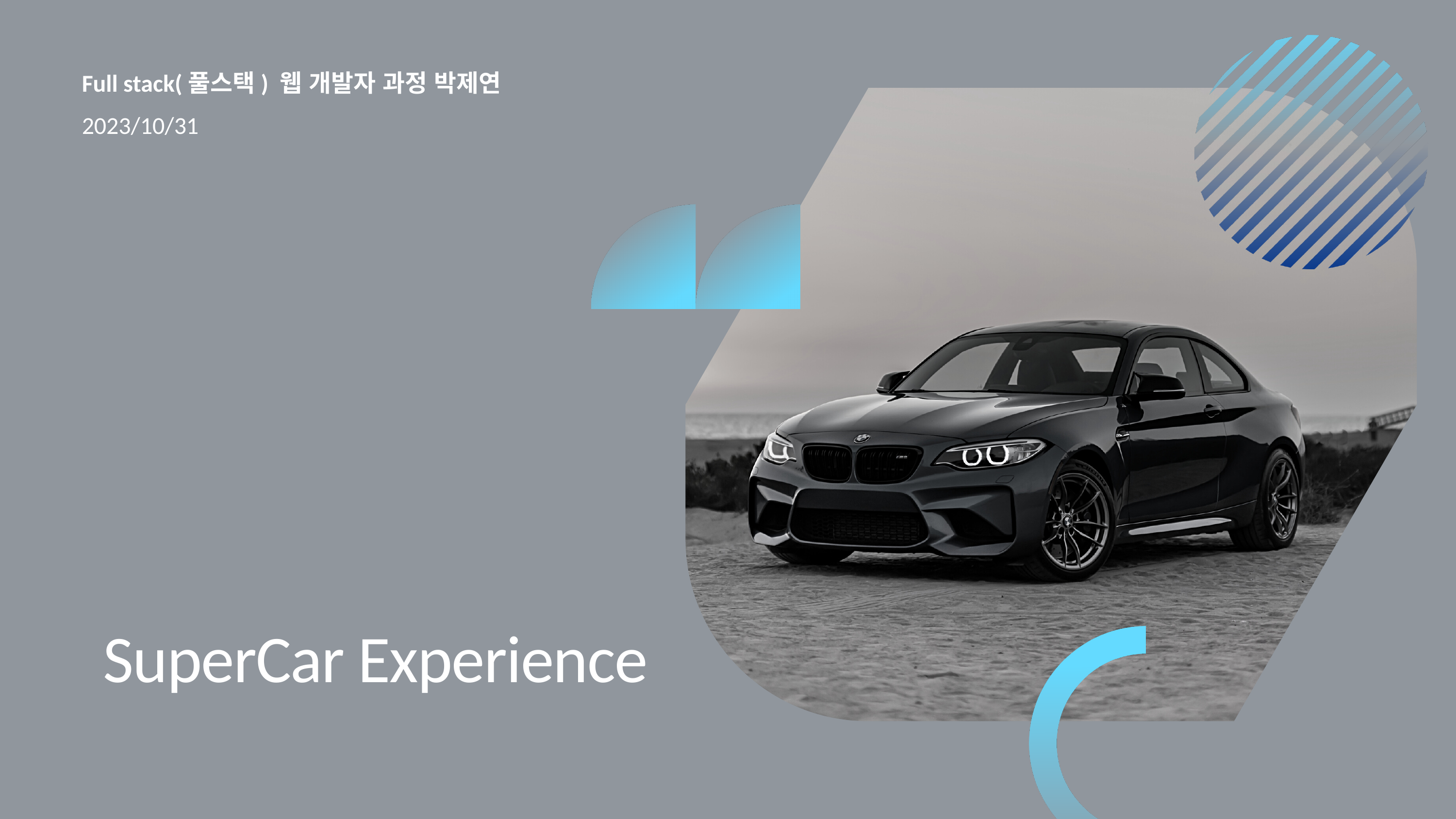

Full stack(풀스택) 웹 개발자 과정 박제연
2023/10/31

SuperCar Experience